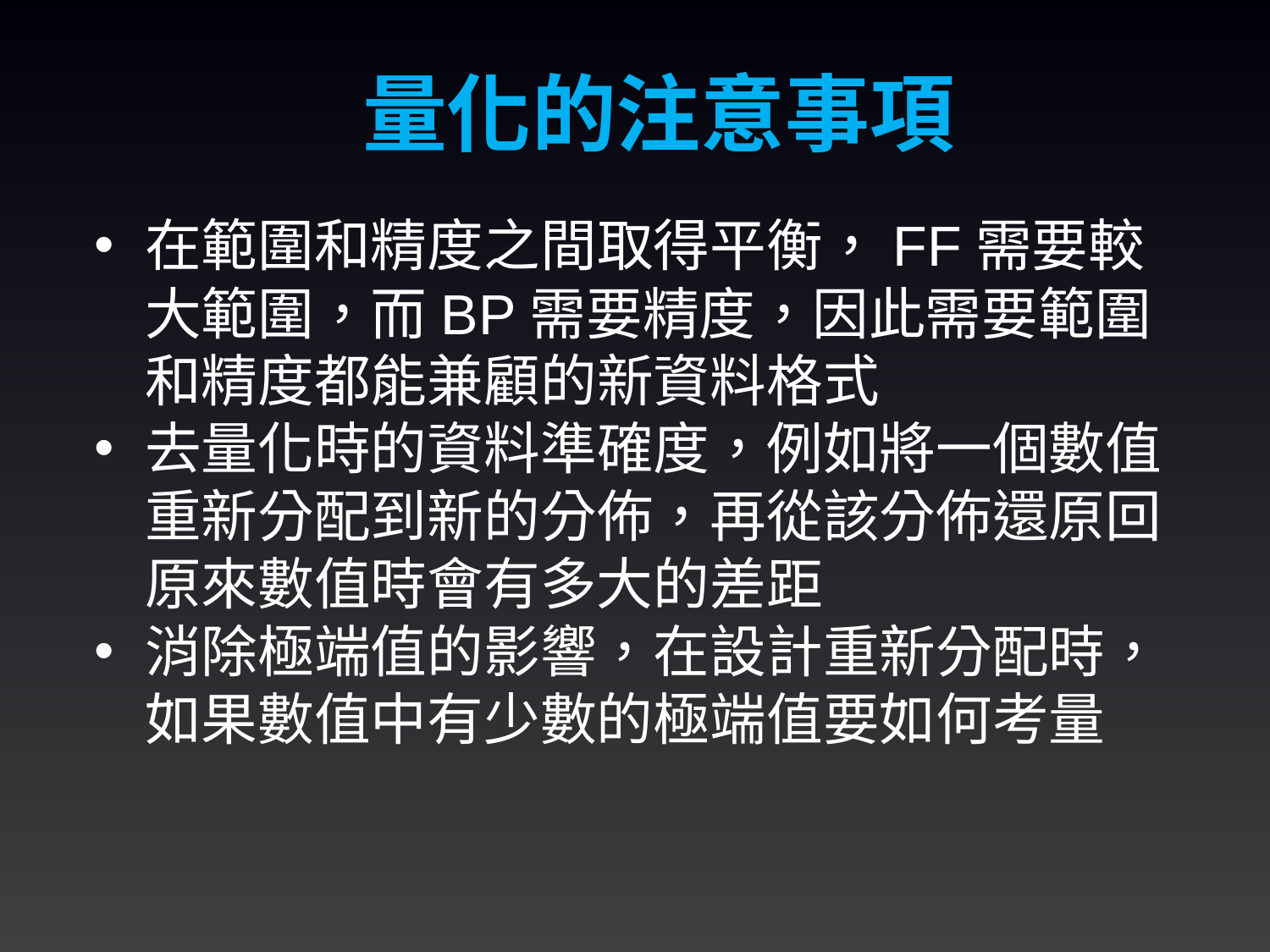

量化的注意事項
在範圍和精度之間取得平衡，FF需要較大範圍，而BP需要精度，因此需要範圍和精度都能兼顧的新資料格式
去量化時的資料準確度，例如將一個數值重新分配到新的分佈，再從該分佈還原回原來數值時會有多大的差距
消除極端值的影響，在設計重新分配時，如果數值中有少數的極端值要如何考量